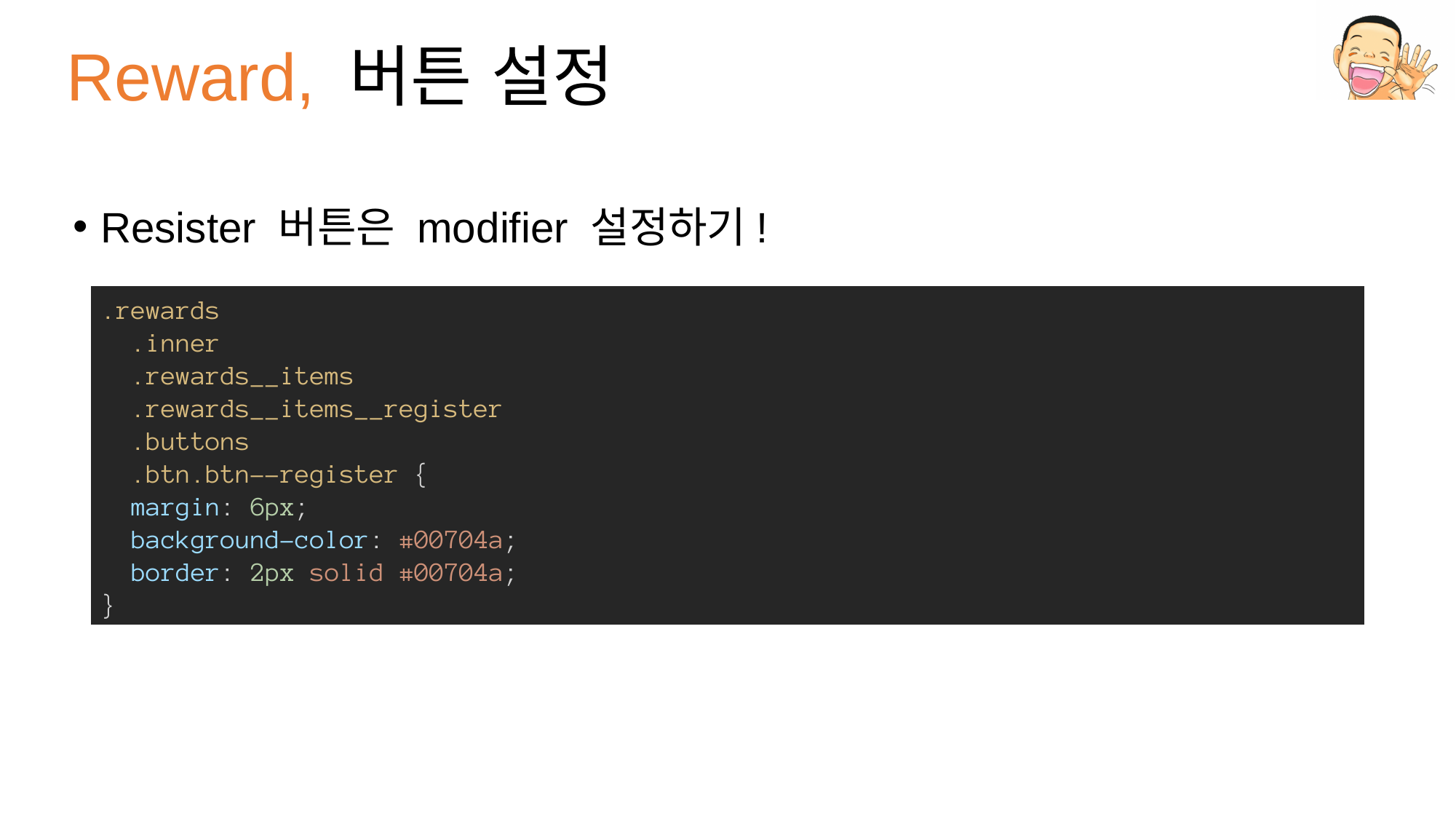

# Reward, 버튼 설정
Resister 버튼은 modifier 설정하기!
.rewards
  .inner
  .rewards__items
  .rewards__items__register
  .buttons
  .btn.btn--register {
  margin: 6px;
  background-color: #00704a;
  border: 2px solid #00704a;
}